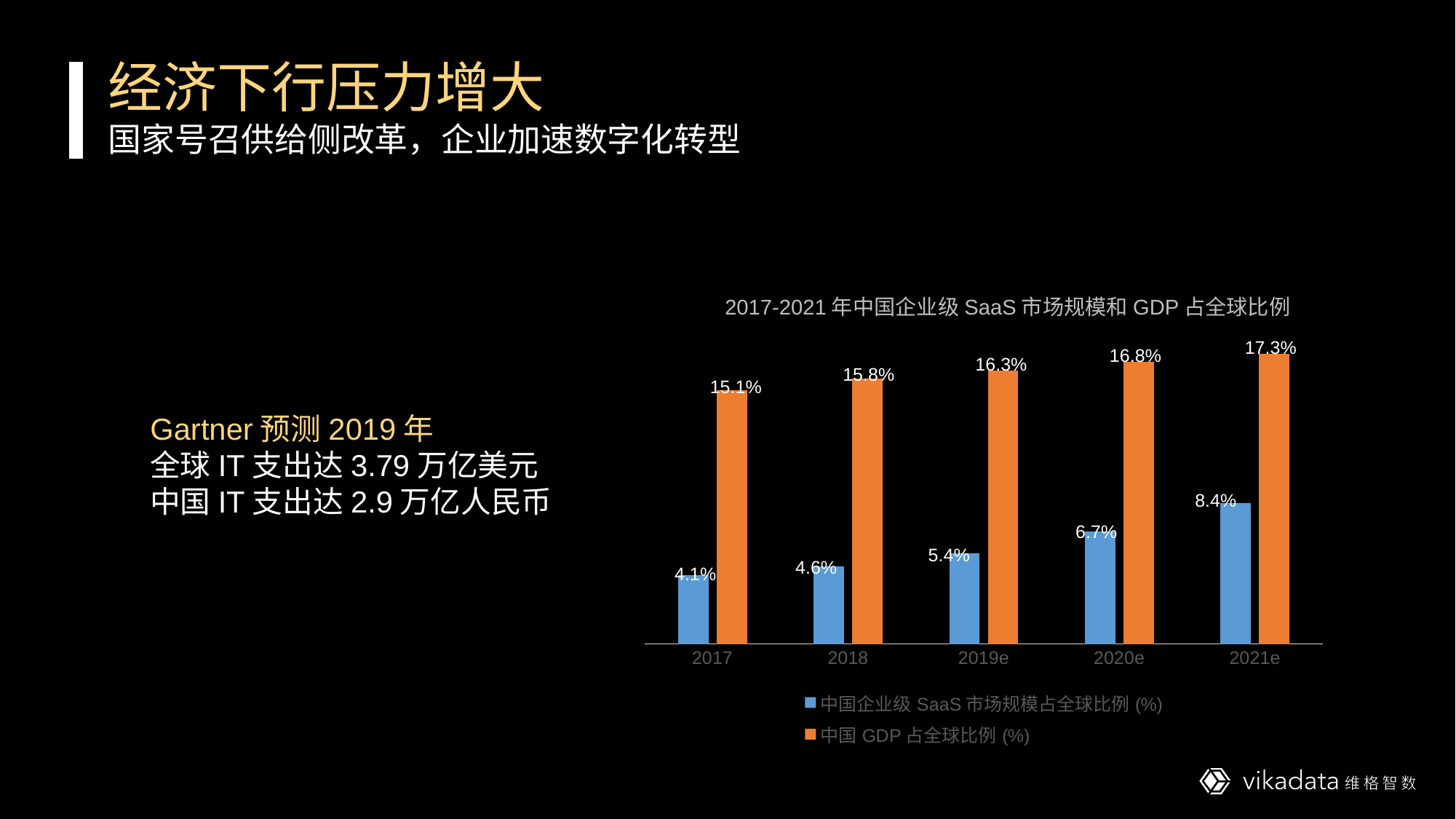

经济下行压力增大
国家号召供给侧改革，企业加速数字化转型

2017-2021年中国企业级SaaS市场规模和GDP占全球比例

### Chart

| Category | 中国企业级SaaS市场规模占全球比例(%) | 中国GDP占全球比例(%)  |
|---|---|---|
| 2017 | 4.1 | 15.1 |
| 2018 | 4.6 | 15.8 |
| 2019e | 5.4 | 16.3 |
| 2020e | 6.7 | 16.8 |
| 2021e | 8.4 | 17.3 |
17.3%
16.8%
16.3%
15.8%
15.1%
8.4%
6.7%
5.4%
4.6%
4.1%
Gartner预测2019年
全球IT支出达3.79万亿美元
中国IT支出达2.9万亿人民币